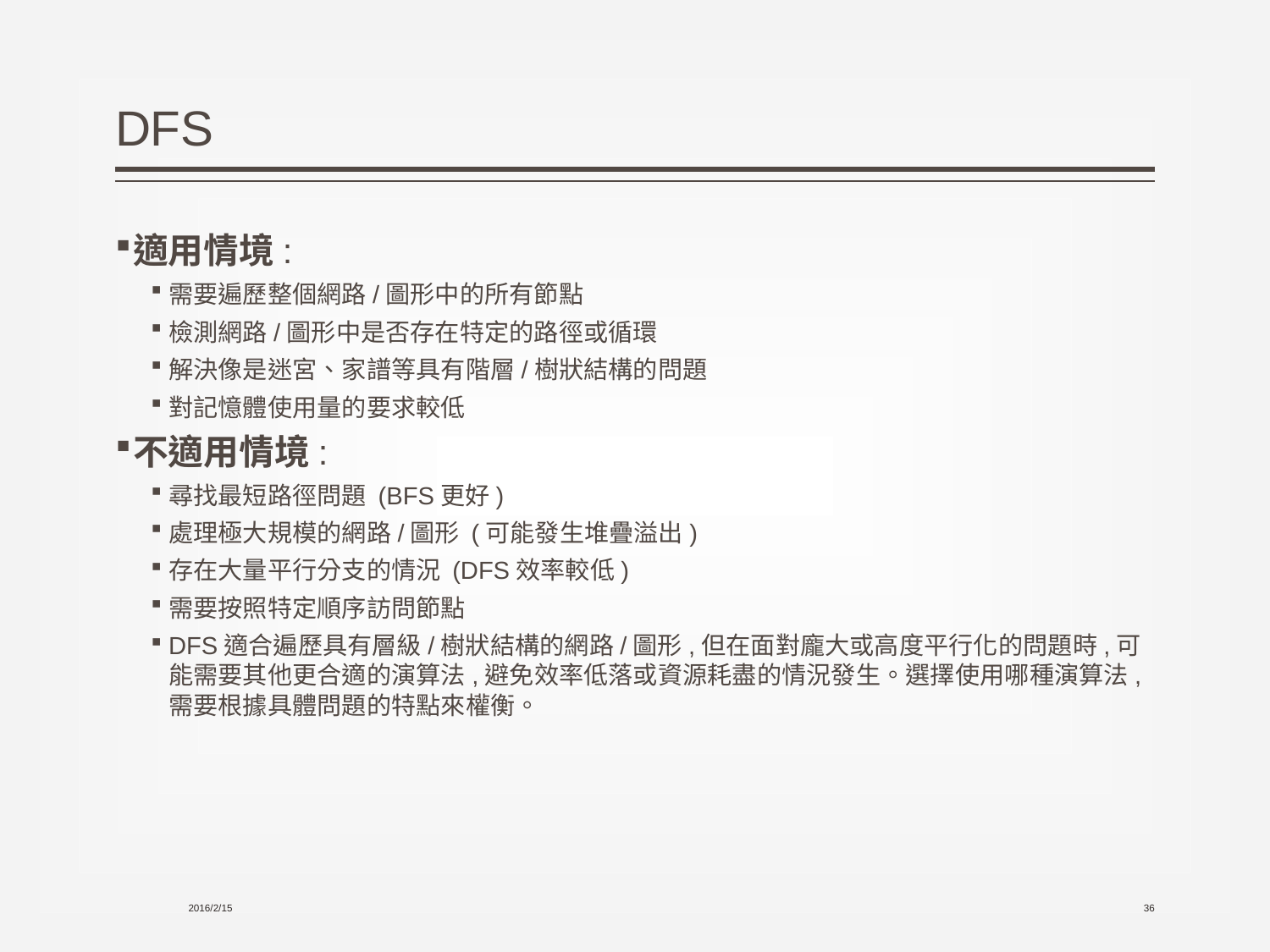

# DFS
適用情境:
需要遍歷整個網路/圖形中的所有節點
檢測網路/圖形中是否存在特定的路徑或循環
解決像是迷宮、家譜等具有階層/樹狀結構的問題
對記憶體使用量的要求較低
不適用情境:
尋找最短路徑問題 (BFS更好)
處理極大規模的網路/圖形 (可能發生堆疊溢出)
存在大量平行分支的情況 (DFS效率較低)
需要按照特定順序訪問節點
DFS適合遍歷具有層級/樹狀結構的網路/圖形,但在面對龐大或高度平行化的問題時,可能需要其他更合適的演算法,避免效率低落或資源耗盡的情況發生。選擇使用哪種演算法,需要根據具體問題的特點來權衡。

2016/2/15
36